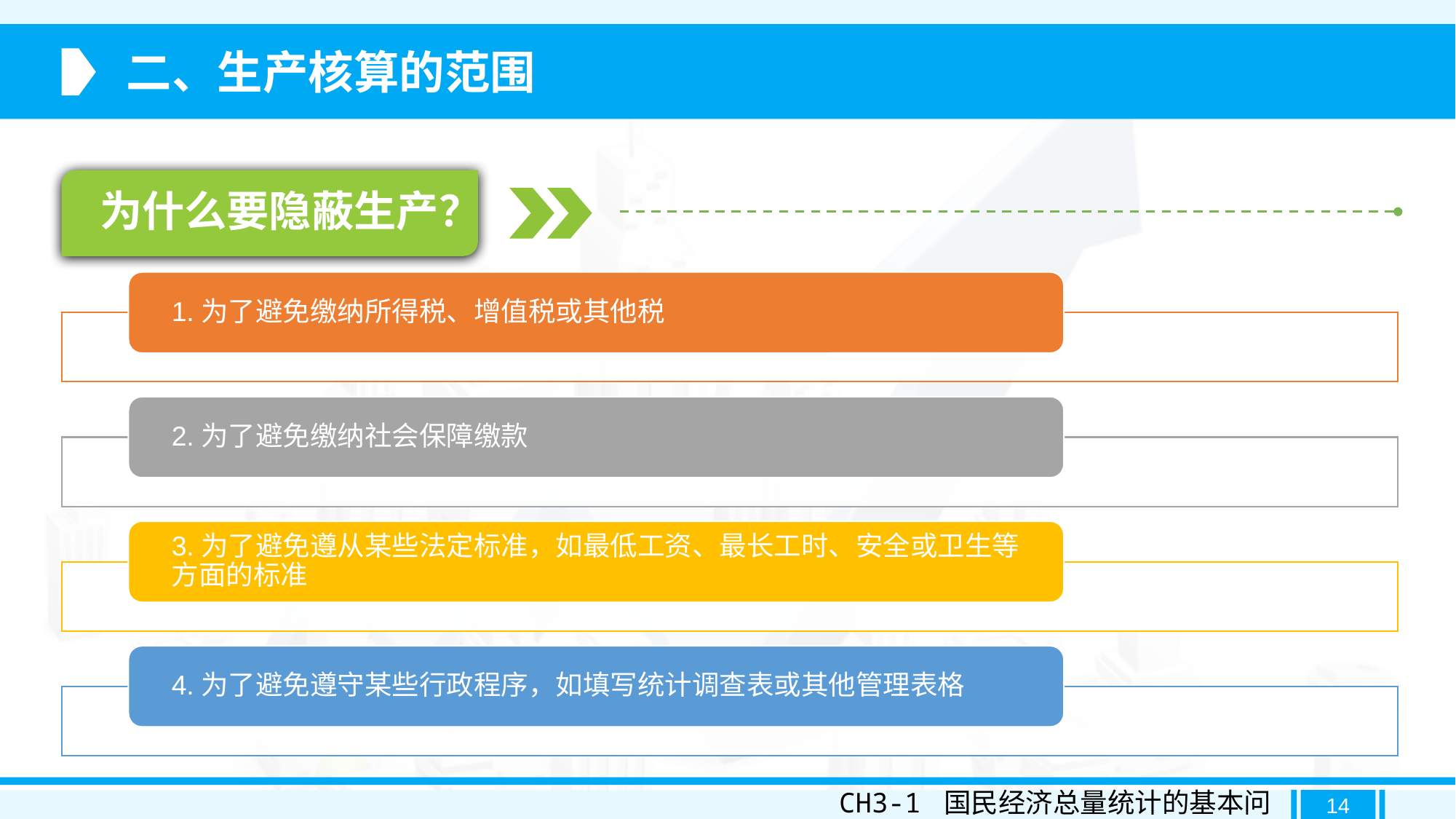

二、生产核算的范围

为什么要隐蔽生产？

1.为了避免缴纳所得税、增值税或其他税
2.为了避免缴纳社会保障缴款
3.为了避免遵从某些法定标准，如最低工资、最长工时、安全或卫生等方面的标准
4.为了避免遵守某些行政程序，如填写统计调查表或其他管理表格
CH3-1 国民经济总量统计的基本问题
14